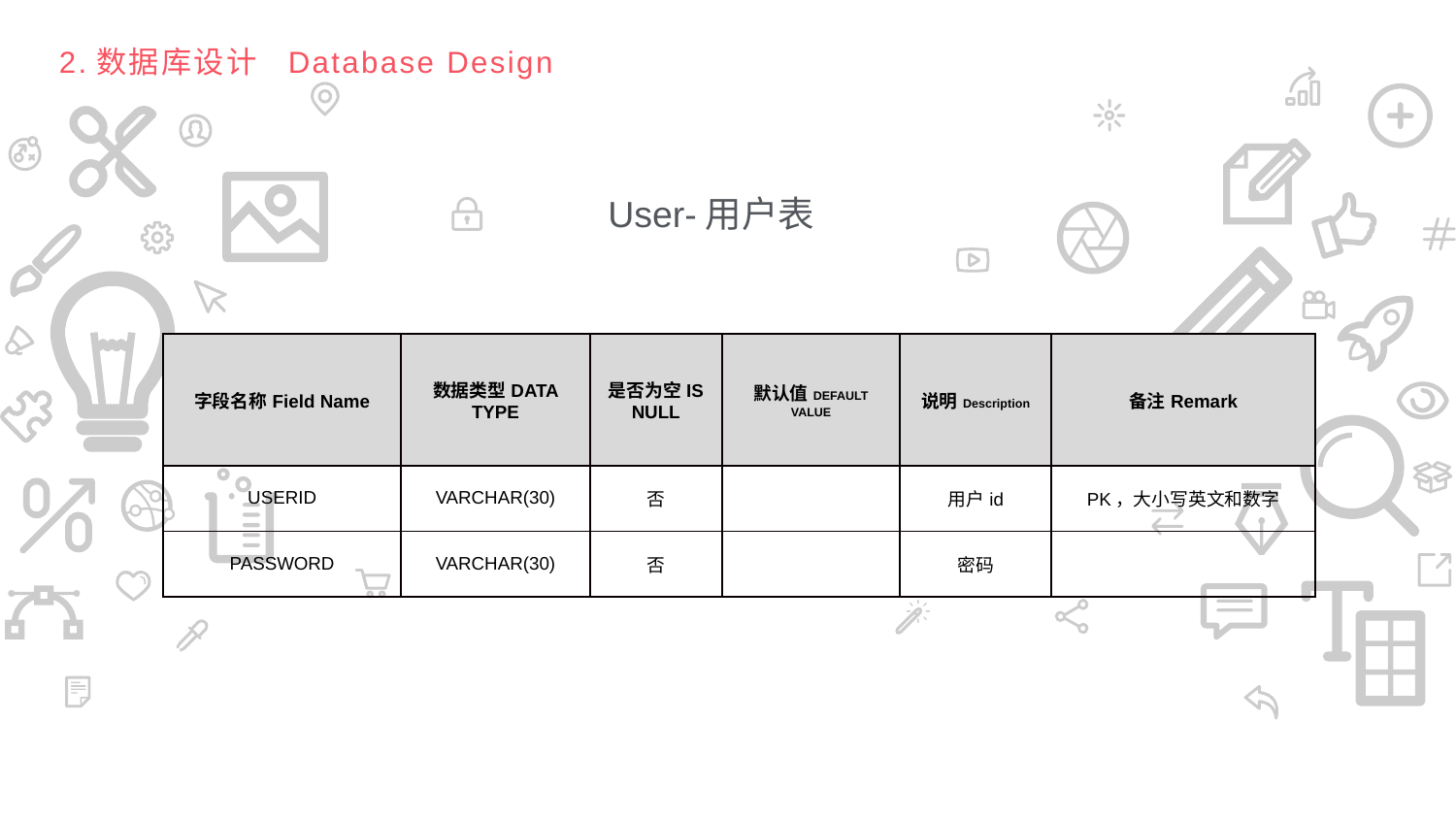

Database Design
2.数据库设计

User-用户表
| 字段名称Field Name | 数据类型DATA TYPE | 是否为空IS NULL | 默认值DEFAULT VALUE | 说明Description | 备注Remark |
| --- | --- | --- | --- | --- | --- |
| USERID | VARCHAR(30) | 否 |  | 用户id | PK，大小写英文和数字 |
| PASSWORD | VARCHAR(30) | 否 |  | 密码 |  |